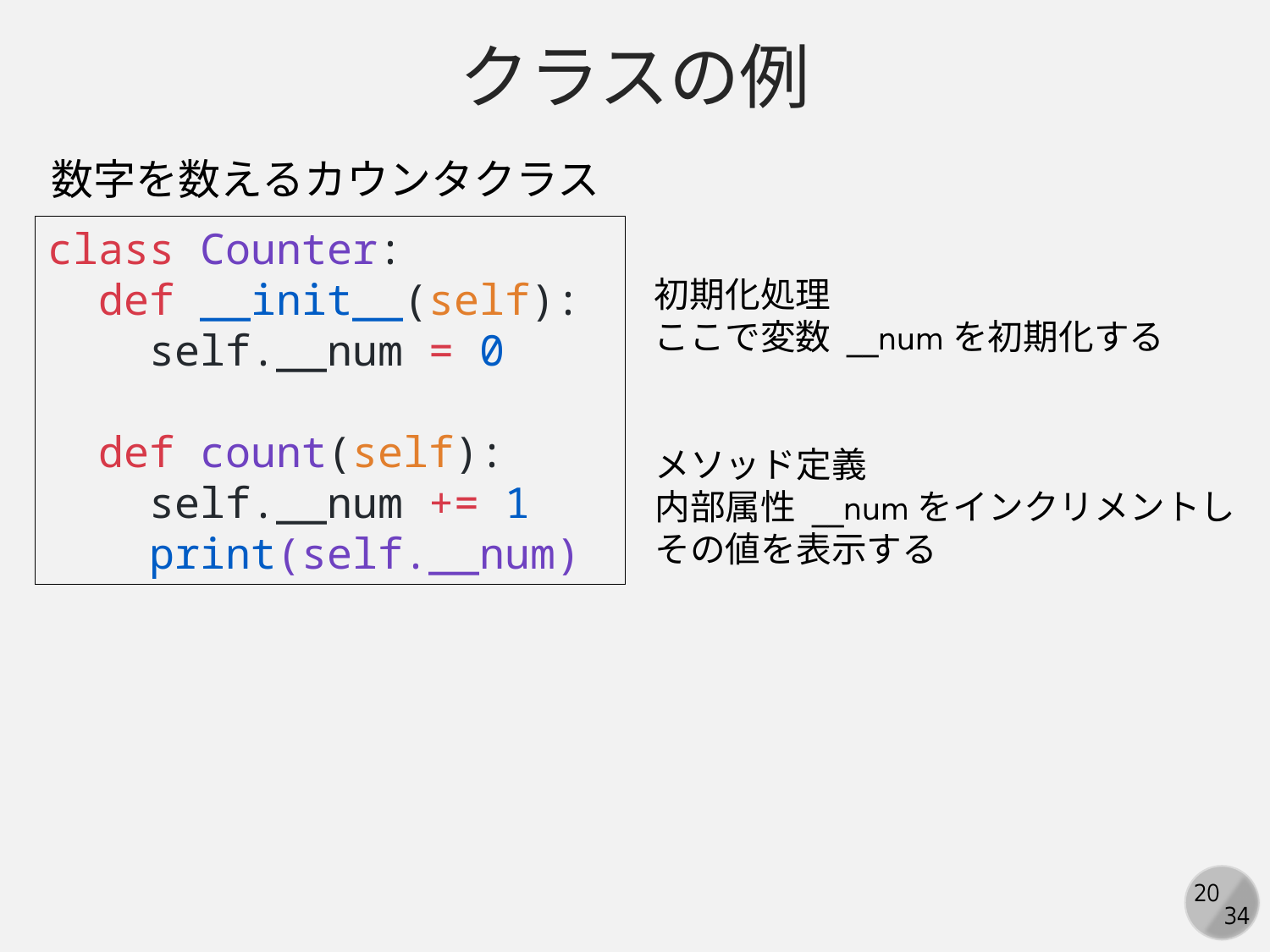

クラスの例
数字を数えるカウンタクラス
class Counter:
  def __init__(self):
    self.__num = 0
  def count(self):
    self.__num += 1
    print(self.__num)
初期化処理
ここで変数 __numを初期化する
メソッド定義
内部属性 __numをインクリメントし
その値を表示する